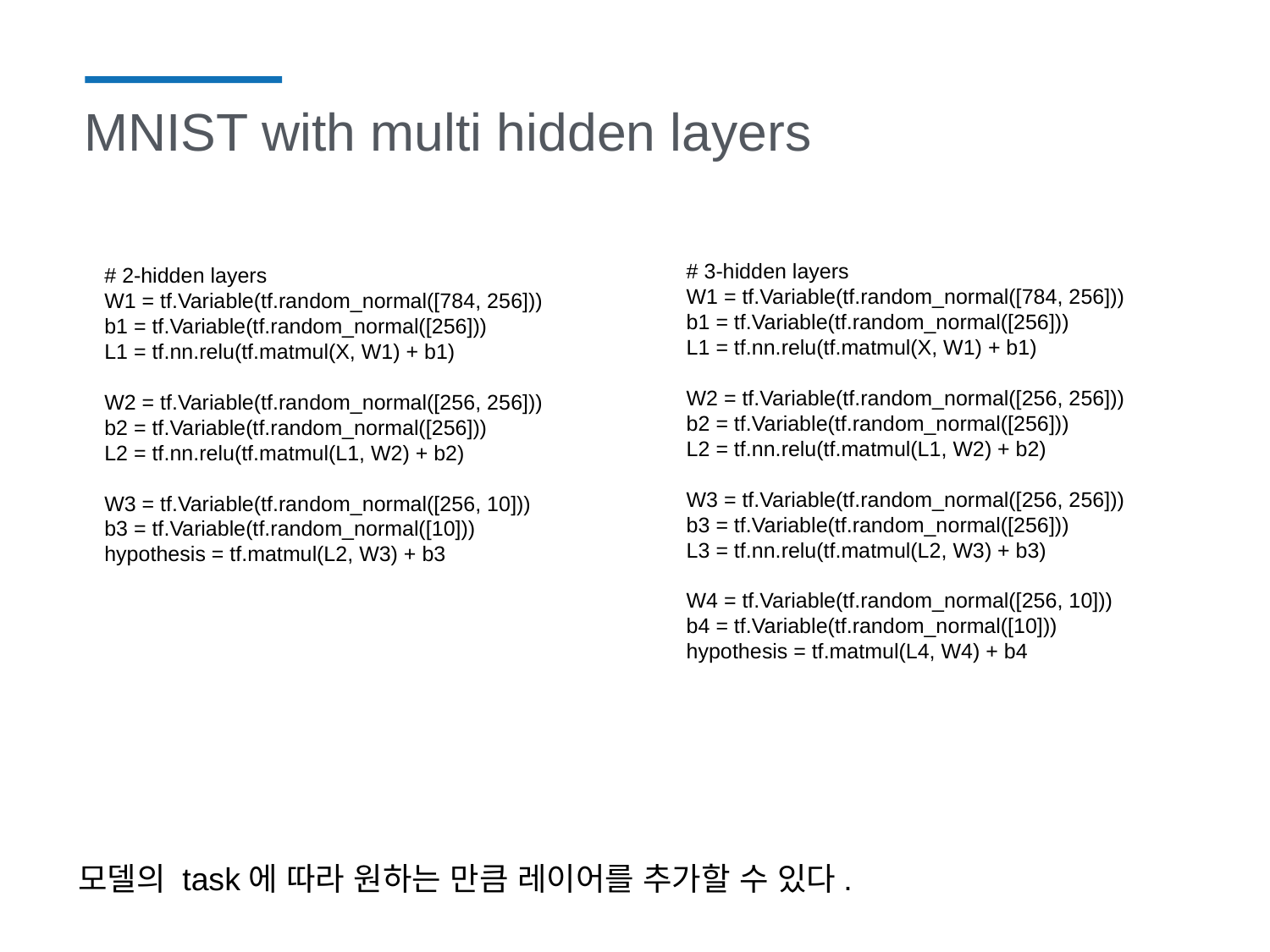

# MNIST with multi hidden layers
# 3-hidden layers
W1 = tf.Variable(tf.random_normal([784, 256]))
b1 = tf.Variable(tf.random_normal([256]))
L1 = tf.nn.relu(tf.matmul(X, W1) + b1)

W2 = tf.Variable(tf.random_normal([256, 256]))
b2 = tf.Variable(tf.random_normal([256]))
L2 = tf.nn.relu(tf.matmul(L1, W2) + b2)

W3 = tf.Variable(tf.random_normal([256, 256]))
b3 = tf.Variable(tf.random_normal([256]))
L3 = tf.nn.relu(tf.matmul(L2, W3) + b3)

W4 = tf.Variable(tf.random_normal([256, 10]))
b4 = tf.Variable(tf.random_normal([10]))
hypothesis = tf.matmul(L4, W4) + b4

# 2-hidden layers
W1 = tf.Variable(tf.random_normal([784, 256]))
b1 = tf.Variable(tf.random_normal([256]))
L1 = tf.nn.relu(tf.matmul(X, W1) + b1)

W2 = tf.Variable(tf.random_normal([256, 256]))
b2 = tf.Variable(tf.random_normal([256]))
L2 = tf.nn.relu(tf.matmul(L1, W2) + b2)

W3 = tf.Variable(tf.random_normal([256, 10]))
b3 = tf.Variable(tf.random_normal([10]))
hypothesis = tf.matmul(L2, W3) + b3
모델의 task에 따라 원하는 만큼 레이어를 추가할 수 있다.